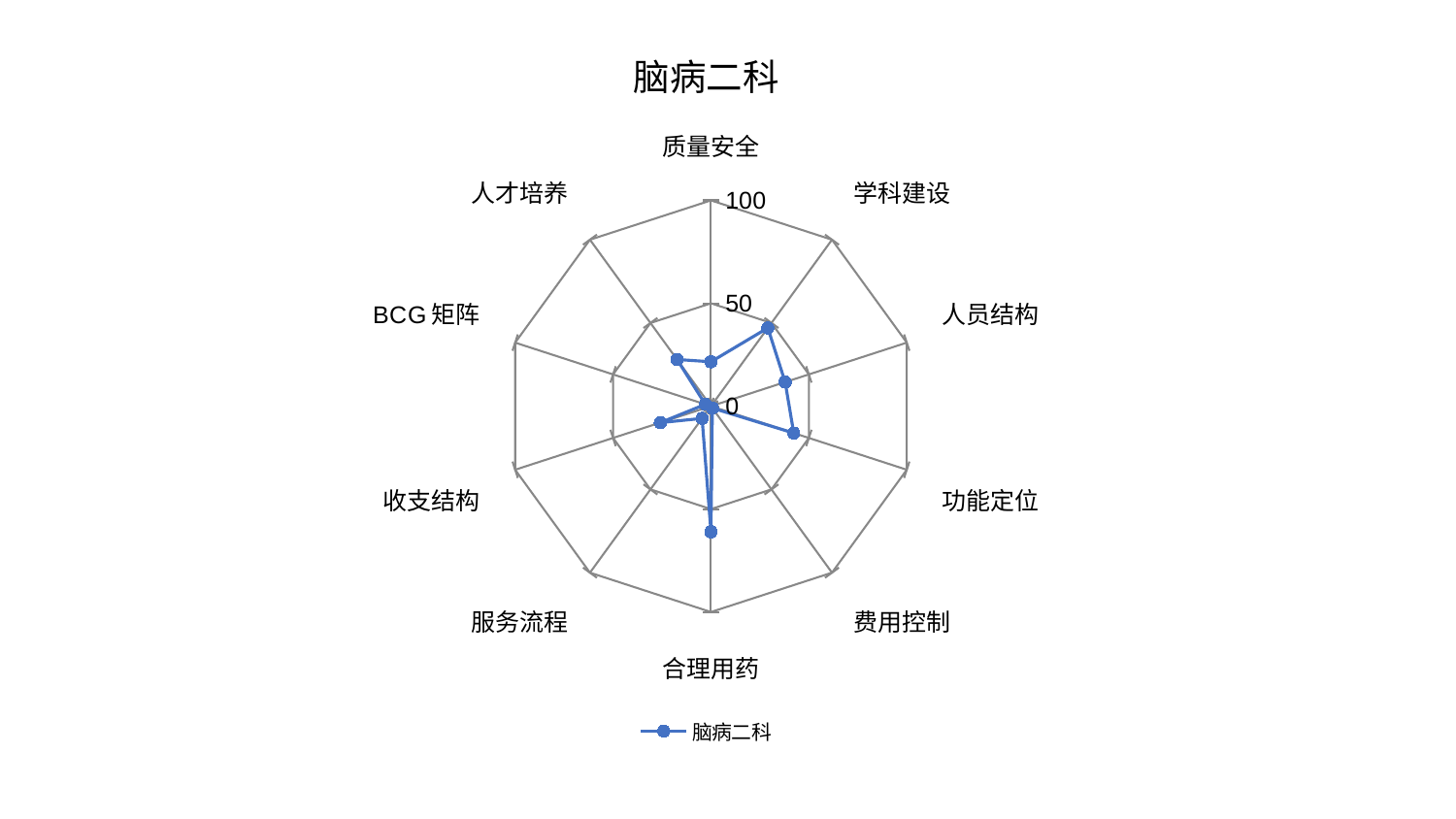

### Chart: 脑病二科

| Category | 脑病二科 |
|---|---|
| 质量安全 | 21.584377978796326 |
| 学科建设 | 47.02859442170489 |
| 人员结构 | 37.90324961090066 |
| 功能定位 | 42.276862117596245 |
| 费用控制 | 1.1468415319741638 |
| 合理用药 | 61.02542539090928 |
| 服务流程 | 7.358588537007703 |
| 收支结构 | 25.89422635554571 |
| BCG矩阵 | 2.8737469343877473 |
| 人才培养 | 28.064489849041404 |
139